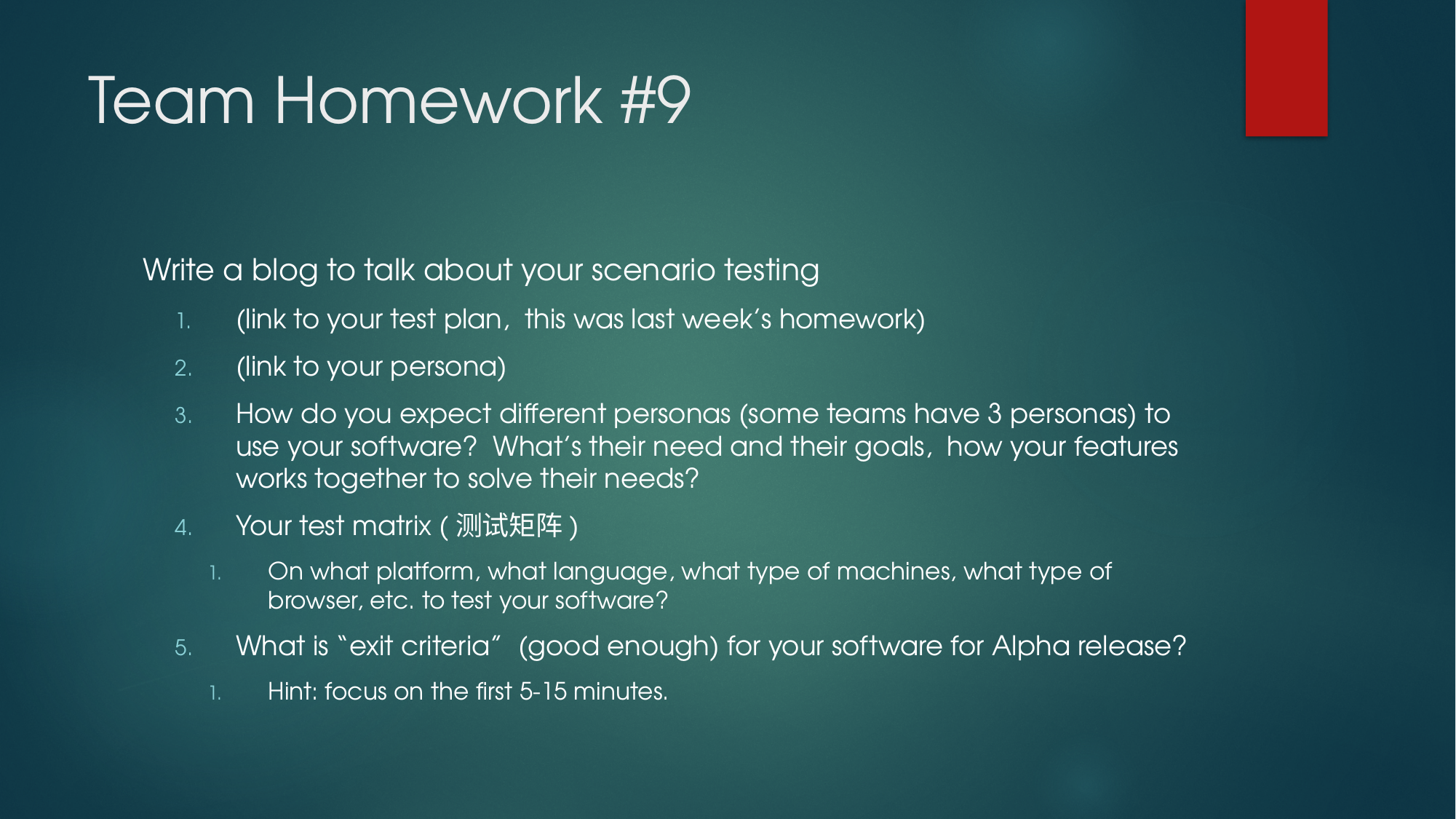

# Team Homework #9
Write a blog to talk about your scenario testing
(link to your test plan,  this was last week’s homework)
(link to your persona)
How do you expect different personas (some teams have 3 personas) to use your software?  What’s their need and their goals,  how your features works together to solve their needs?
Your test matrix (测试矩阵)
On what platform, what language, what type of machines, what type of browser, etc. to test your software?
What is “exit criteria”  (good enough) for your software for Alpha release?
Hint: focus on the first 5-15 minutes.